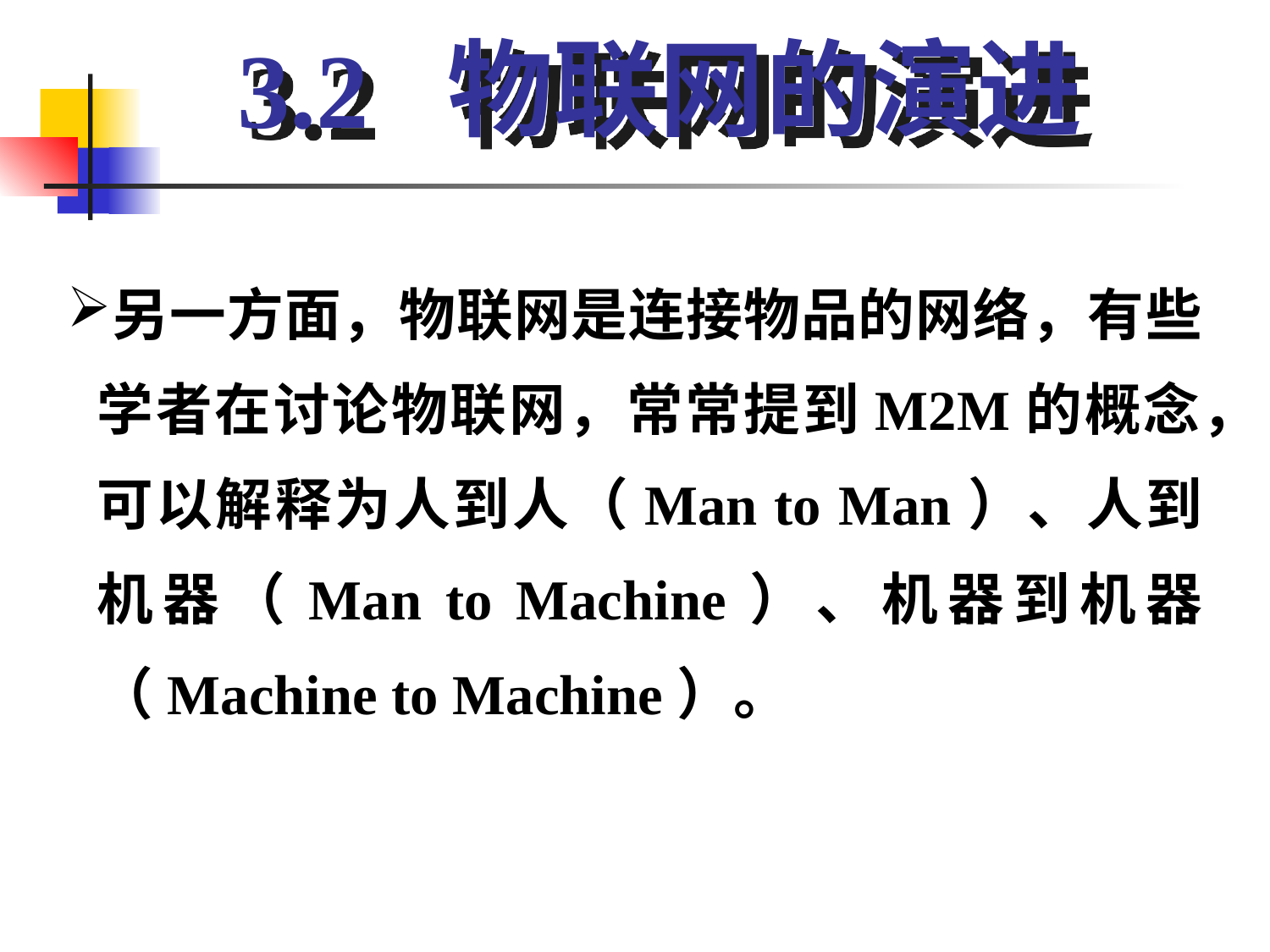

3.2  物联网的演进
另一方面，物联网是连接物品的网络，有些学者在讨论物联网，常常提到M2M的概念，可以解释为人到人（Man to Man）、人到机器（Man to Machine）、机器到机器（Machine to Machine）。